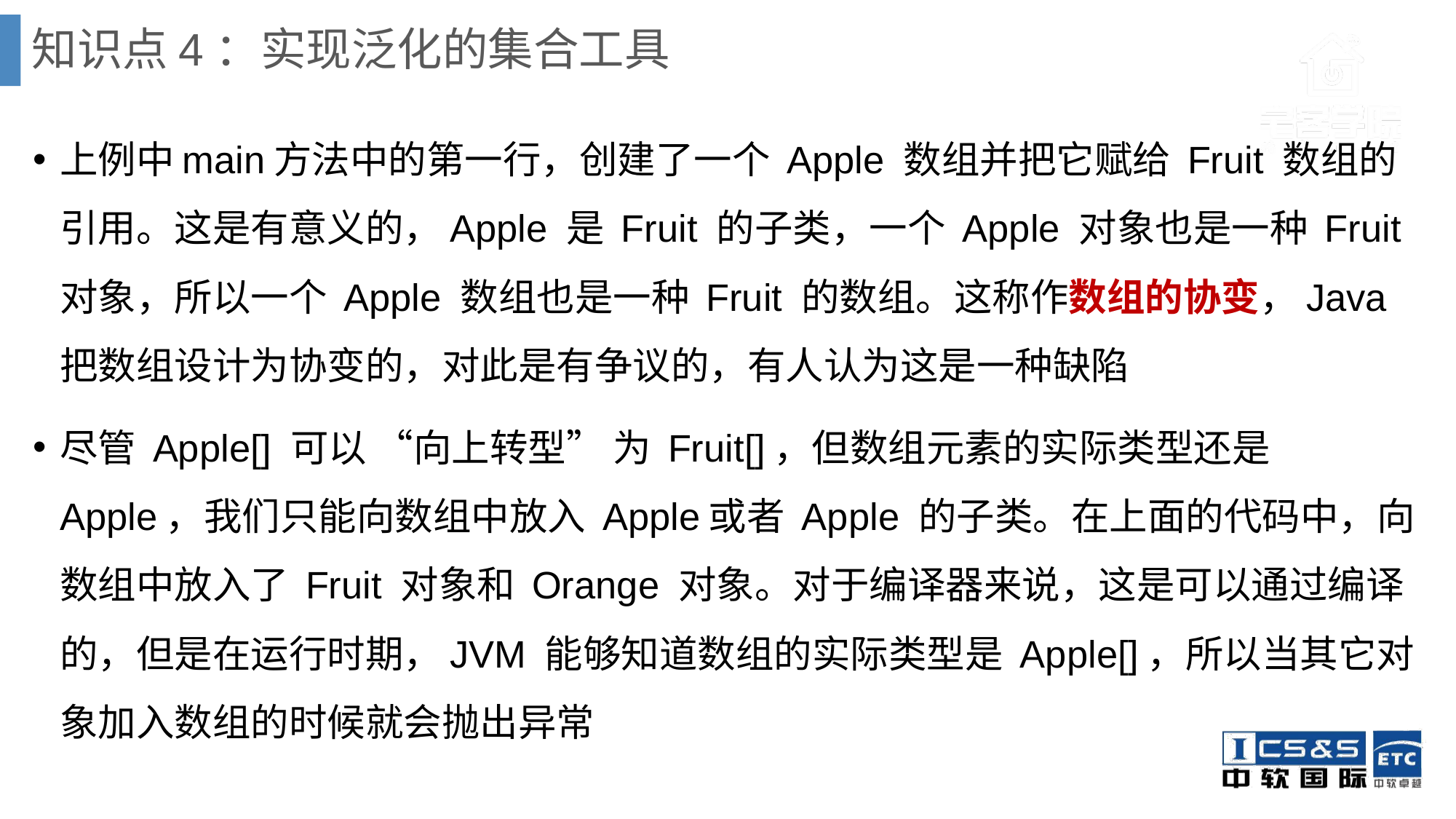

# 知识点4：实现泛化的集合工具
上例中main方法中的第一行，创建了一个 Apple 数组并把它赋给 Fruit 数组的引用。这是有意义的，Apple 是 Fruit 的子类，一个 Apple 对象也是一种 Fruit 对象，所以一个 Apple 数组也是一种 Fruit 的数组。这称作数组的协变，Java 把数组设计为协变的，对此是有争议的，有人认为这是一种缺陷
尽管 Apple[] 可以 “向上转型” 为 Fruit[]，但数组元素的实际类型还是 Apple，我们只能向数组中放入 Apple或者 Apple 的子类。在上面的代码中，向数组中放入了 Fruit 对象和 Orange 对象。对于编译器来说，这是可以通过编译的，但是在运行时期，JVM 能够知道数组的实际类型是 Apple[]，所以当其它对象加入数组的时候就会抛出异常